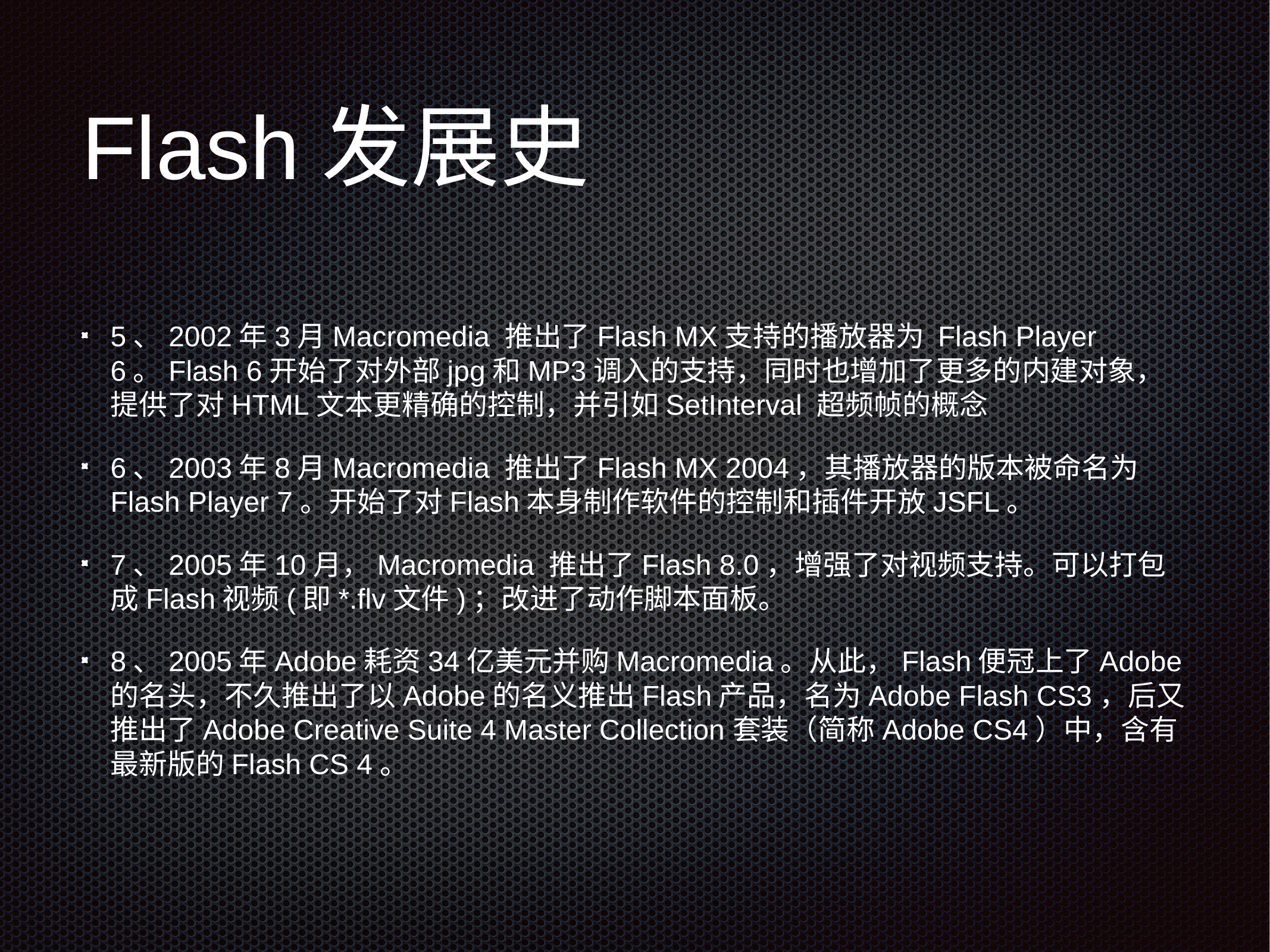

# Flash发展史
5、2002年3月Macromedia 推出了Flash MX支持的播放器为 Flash Player 6。Flash 6开始了对外部jpg和MP3调入的支持，同时也增加了更多的内建对象，提供了对HTML文本更精确的控制，并引如SetInterval 超频帧的概念
6、2003年8月Macromedia 推出了Flash MX 2004，其播放器的版本被命名为 Flash Player 7。开始了对Flash本身制作软件的控制和插件开放JSFL。
7、2005年10月，Macromedia 推出了Flash 8.0，增强了对视频支持。可以打包成Flash视频(即*.flv文件)；改进了动作脚本面板。
8、2005年Adobe耗资34亿美元并购Macromedia。从此，Flash便冠上了Adobe的名头，不久推出了以Adobe的名义推出Flash产品，名为Adobe Flash CS3，后又推出了Adobe Creative Suite 4 Master Collection套装（简称Adobe CS4）中，含有最新版的Flash CS 4。